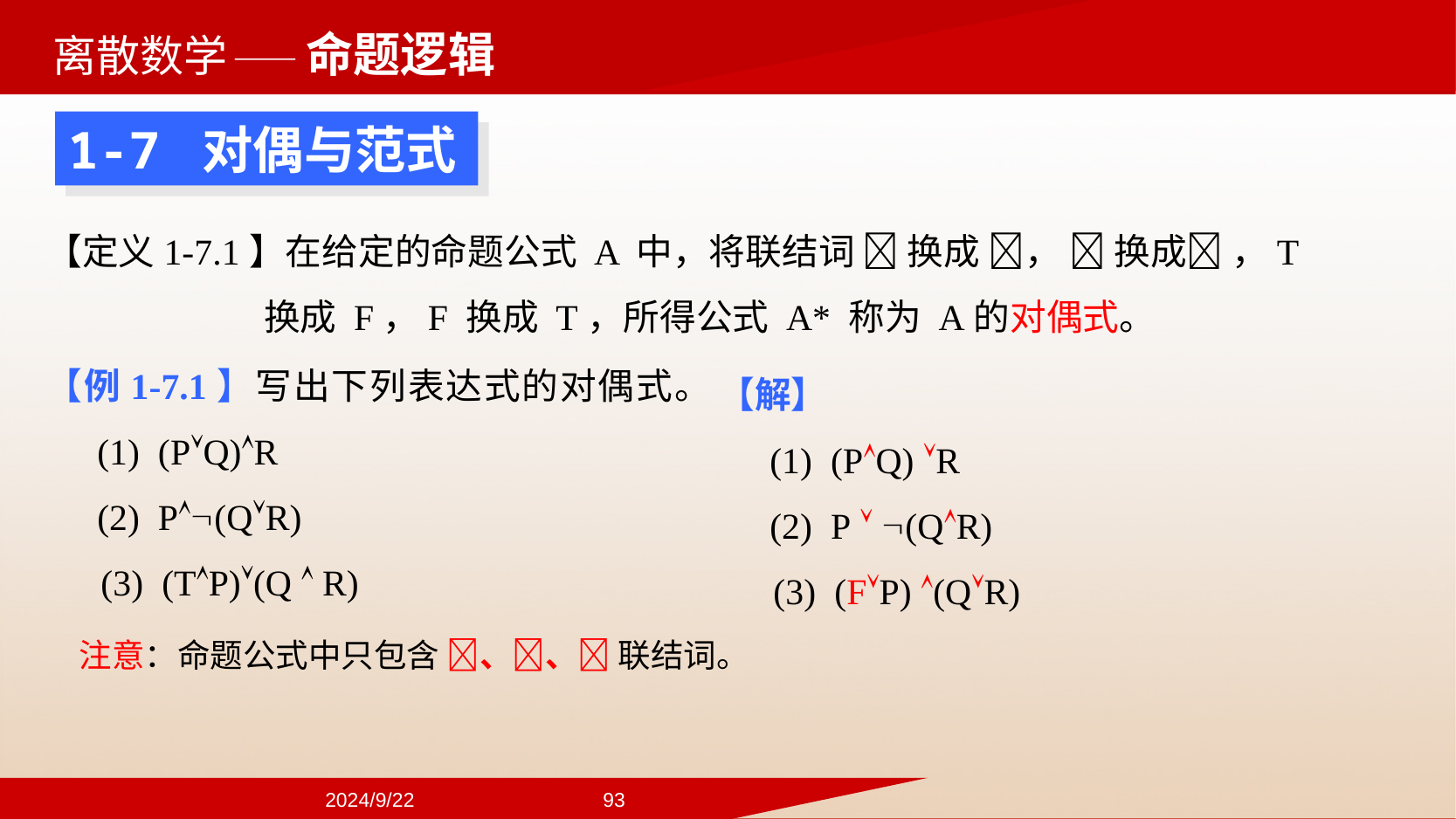

——命题逻辑
1-7 对偶与范式
【定义1-7.1】在给定的命题公式 A 中，将联结词 ∨ 换成 ∧， ∧ 换成∨ ，T 换成 F，F 换成 T，所得公式 A* 称为 A的对偶式。
【例1-7.1】写出下列表达式的对偶式。
(1)  (P∨Q)∧R
(2)  P∧¬(Q∨R)
      (3)  (T∧P)∨(Q ∧ R)
【解】
(1)  (P∧Q) ∨R
(2)  P ∨ ¬(Q∧R)
      (3)  (F∨P) ∧(Q∨R)
注意：命题公式中只包含 ∨、∧、¬ 联结词。
2024/9/22
93